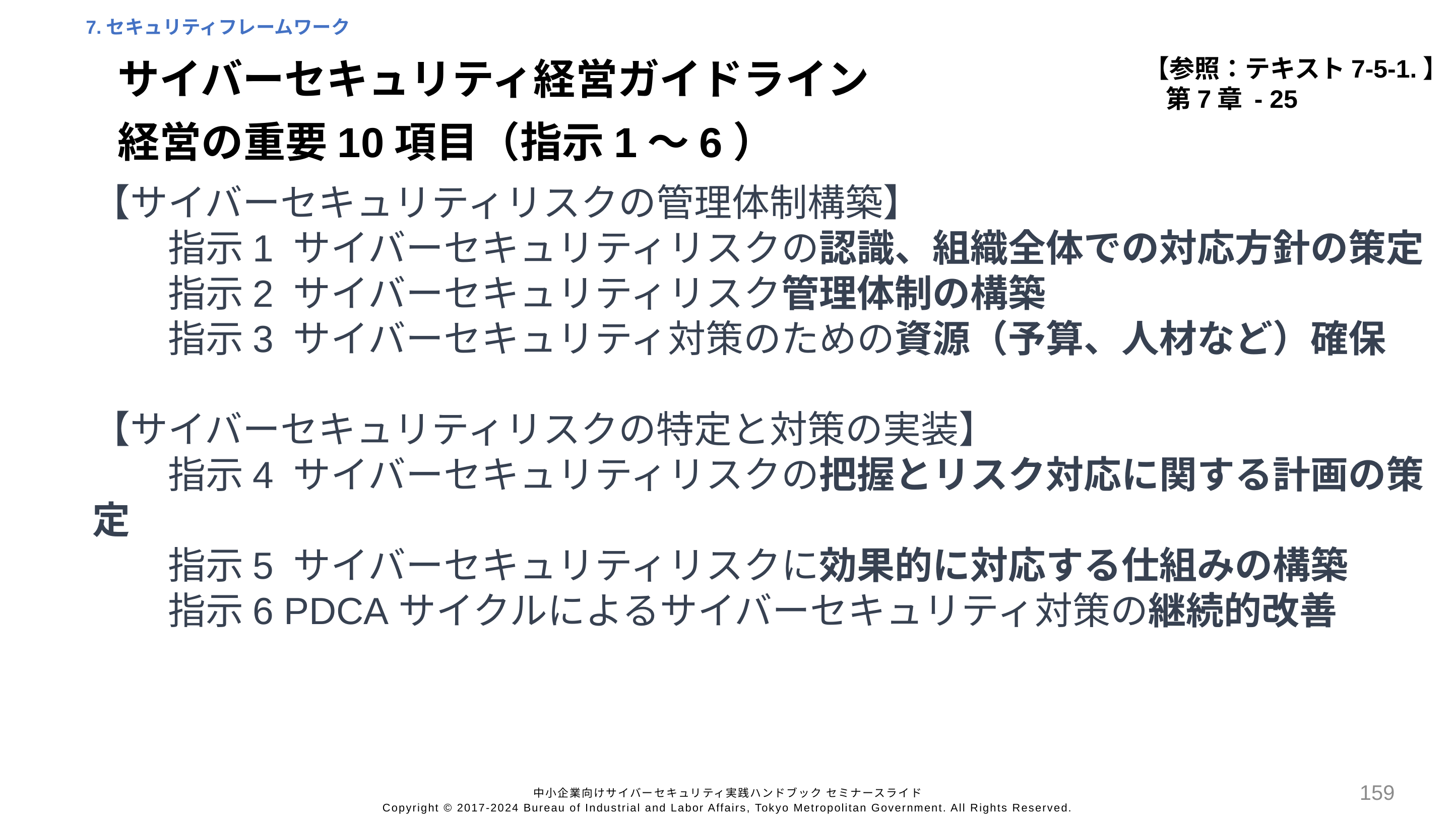

7.セキュリティフレームワーク
【参照：テキスト7-5-1.】
第7章 - 25
サイバーセキュリティ経営ガイドライン
経営の重要10項目（指示1～6）
【サイバーセキュリティリスクの管理体制構築】
	指示1 サイバーセキュリティリスクの認識、組織全体での対応方針の策定
	指示2 サイバーセキュリティリスク管理体制の構築
	指示3 サイバーセキュリティ対策のための資源（予算、人材など）確保

【サイバーセキュリティリスクの特定と対策の実装】
	指示4 サイバーセキュリティリスクの把握とリスク対応に関する計画の策定
	指示5 サイバーセキュリティリスクに効果的に対応する仕組みの構築
	指示6 PDCAサイクルによるサイバーセキュリティ対策の継続的改善
159